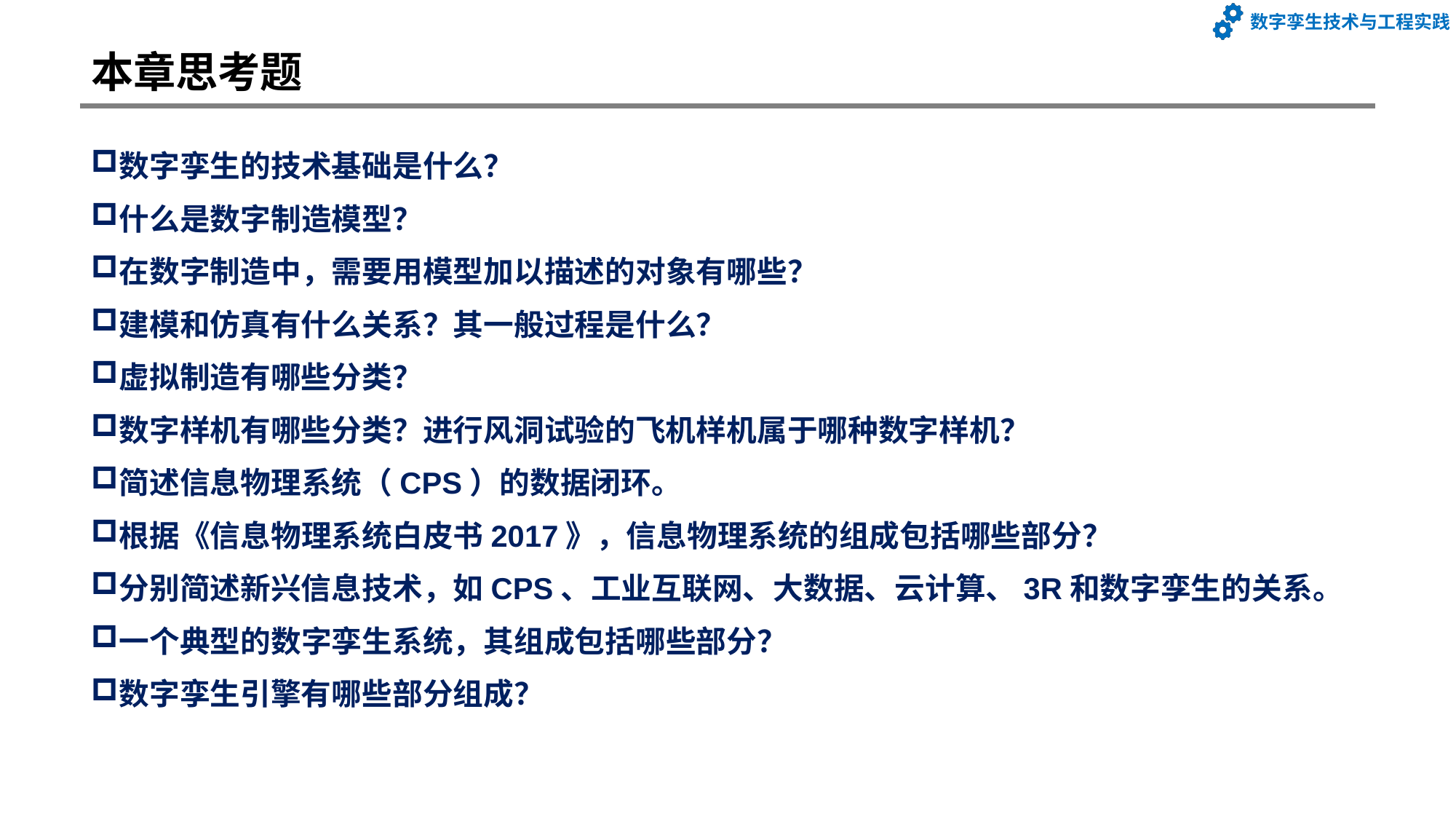

# 本章思考题
数字孪生的技术基础是什么？
什么是数字制造模型？
在数字制造中，需要用模型加以描述的对象有哪些？
建模和仿真有什么关系？其一般过程是什么？
虚拟制造有哪些分类？
数字样机有哪些分类？进行风洞试验的飞机样机属于哪种数字样机？
简述信息物理系统（CPS）的数据闭环。
根据《信息物理系统白皮书2017》，信息物理系统的组成包括哪些部分？
分别简述新兴信息技术，如CPS、工业互联网、大数据、云计算、3R和数字孪生的关系。
一个典型的数字孪生系统，其组成包括哪些部分？
数字孪生引擎有哪些部分组成？

54